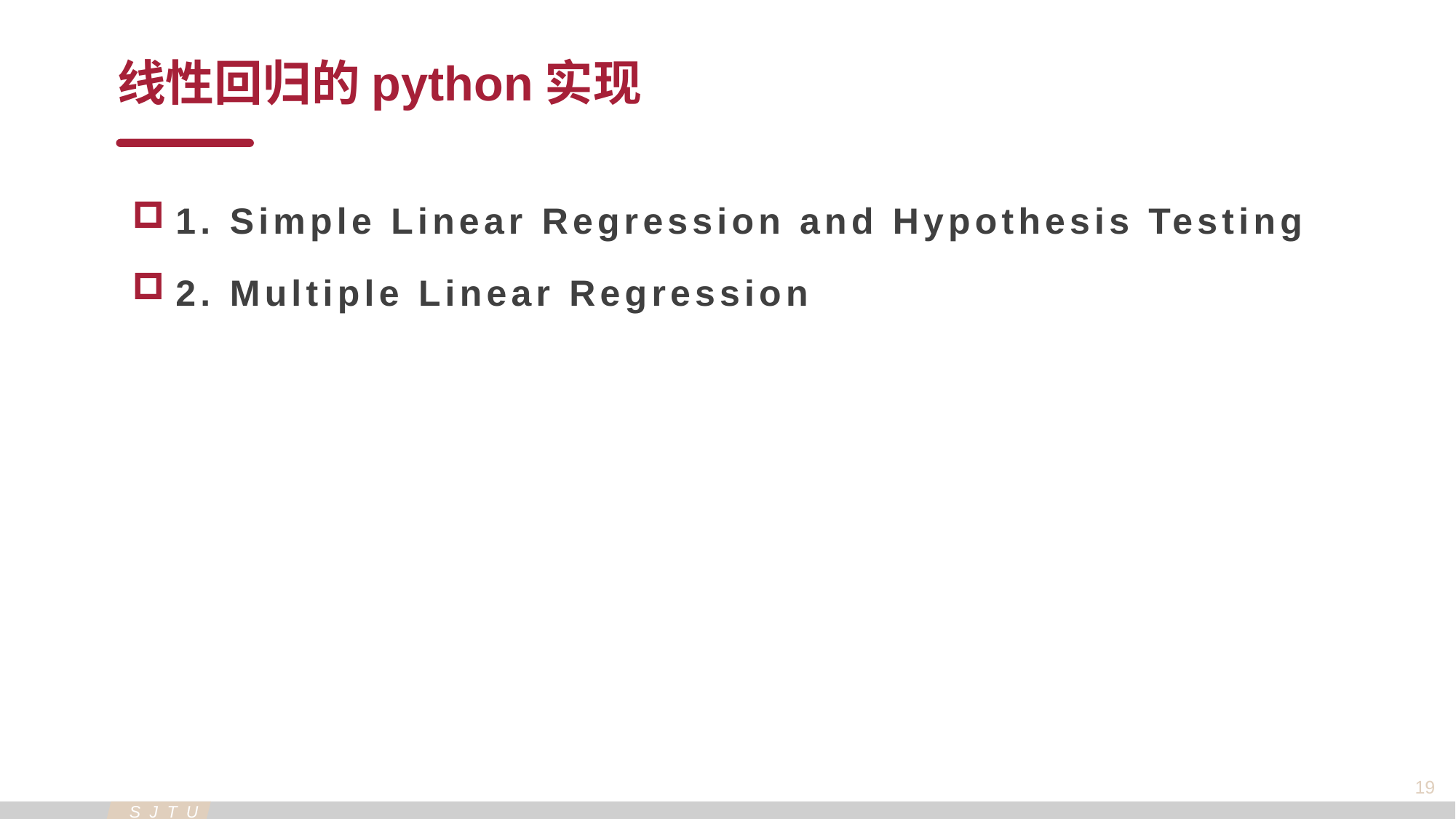

线性回归的python实现
1. Simple Linear Regression and Hypothesis Testing
2. Multiple Linear Regression
19